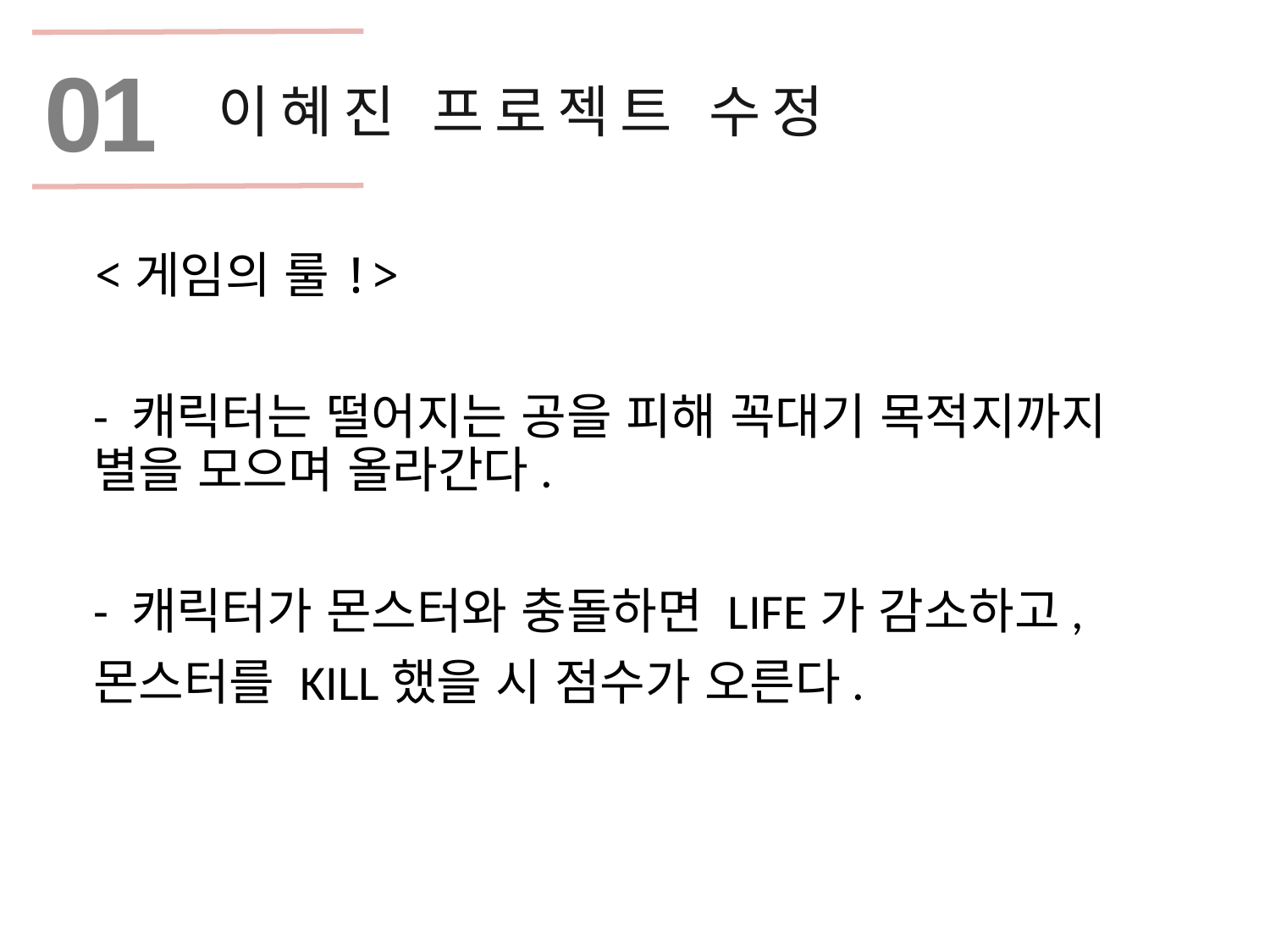

01
 이혜진 프로젝트 수정

<게임의 룰!>

- 캐릭터는 떨어지는 공을 피해 꼭대기 목적지까지 별을 모으며 올라간다.

- 캐릭터가 몬스터와 충돌하면 LIFE가 감소하고,
몬스터를 KILL했을 시 점수가 오른다.